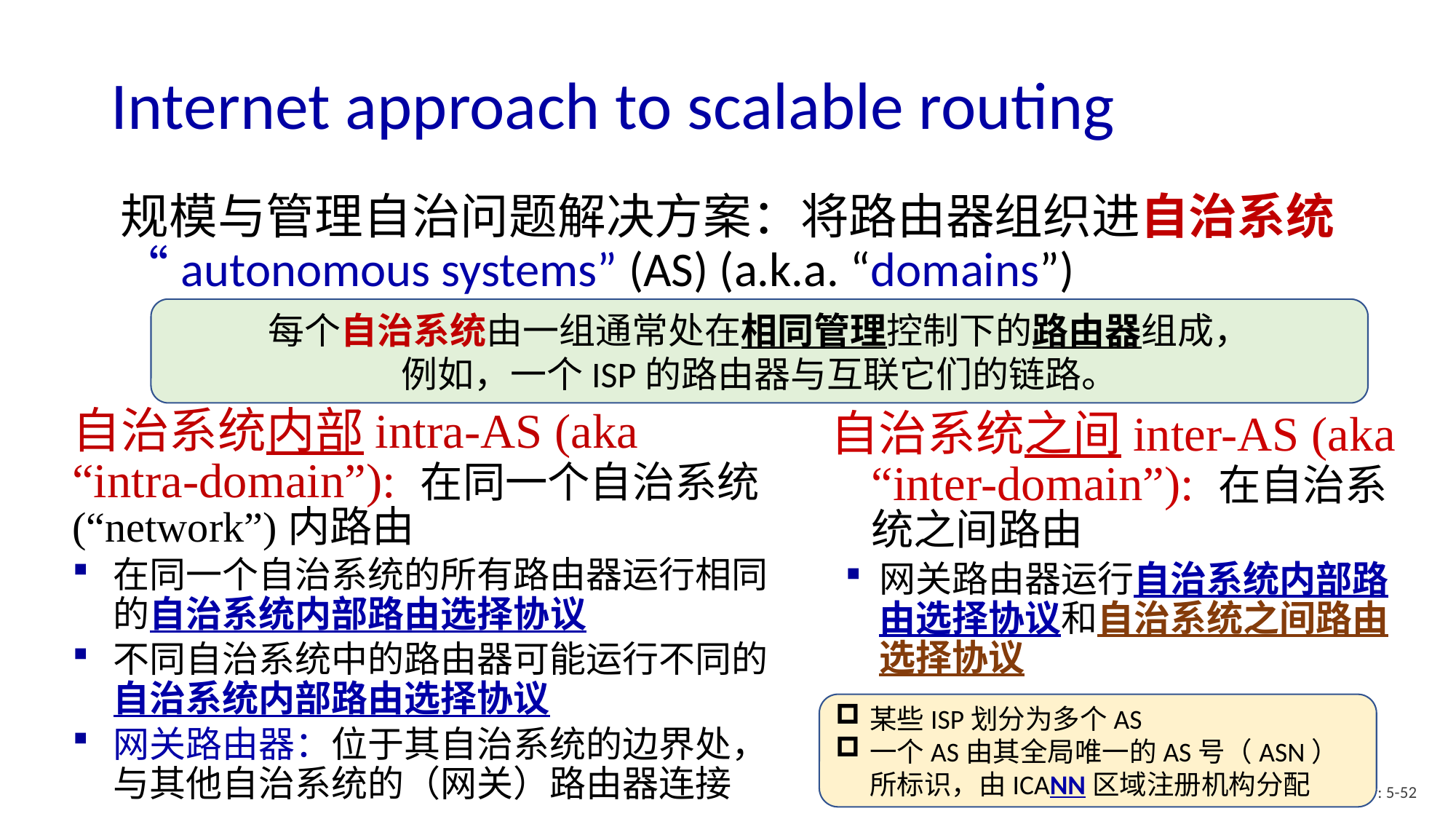

# Internet approach to scalable routing
规模与管理自治问题解决方案：将路由器组织进自治系统“autonomous systems” (AS) (a.k.a. “domains”)
每个自治系统由一组通常处在相同管理控制下的路由器组成，
例如，一个ISP的路由器与互联它们的链路。
自治系统内部intra-AS (aka “intra-domain”): 在同一个自治系统(“network”)内路由
在同一个自治系统的所有路由器运行相同的自治系统内部路由选择协议
不同自治系统中的路由器可能运行不同的自治系统内部路由选择协议
网关路由器：位于其自治系统的边界处，与其他自治系统的（网关）路由器连接
自治系统之间inter-AS (aka “inter-domain”): 在自治系统之间路由
网关路由器运行自治系统内部路由选择协议和自治系统之间路由选择协议
某些ISP划分为多个AS
一个AS由其全局唯一的AS号（ASN）所标识，由ICANN区域注册机构分配
Network Layer: 5-52